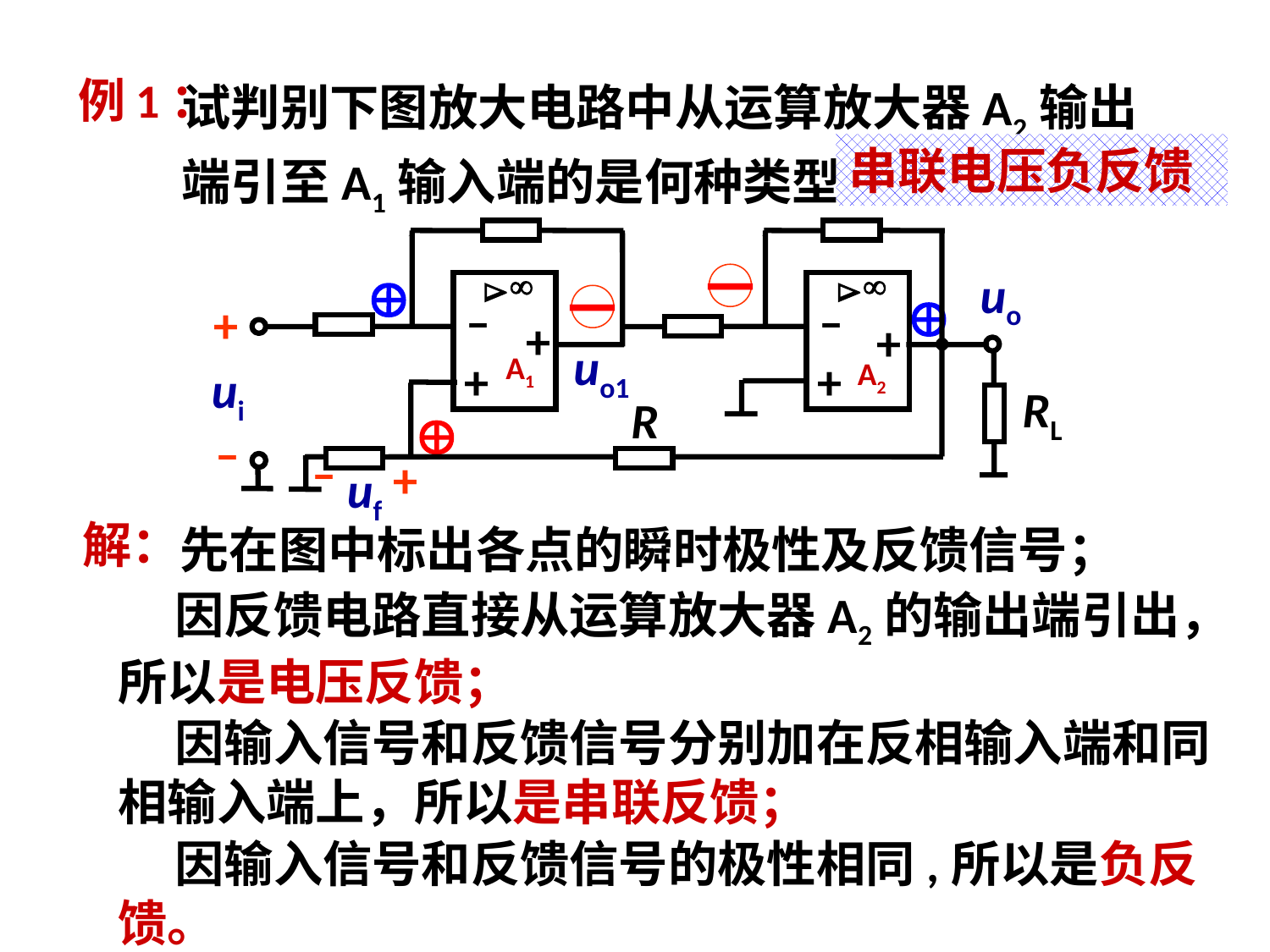

试判别下图放大电路中从运算放大器A2输出端引至A1输入端的是何种类型的反馈电路。
# 例1：
串联电压负反馈

uo
∞
∞
Δ
Δ

–
–
+
+
+

uo1

A1
+
+

A2

ui
RL

R

–

⊕
－
⊕
－
⊕
–
+
uf
解：
 先在图中标出各点的瞬时极性及反馈信号；
    因反馈电路直接从运算放大器A2的输出端引出，所以是电压反馈；
    因输入信号和反馈信号分别加在反相输入端和同相输入端上，所以是串联反馈；
    因输入信号和反馈信号的极性相同,所以是负反馈。